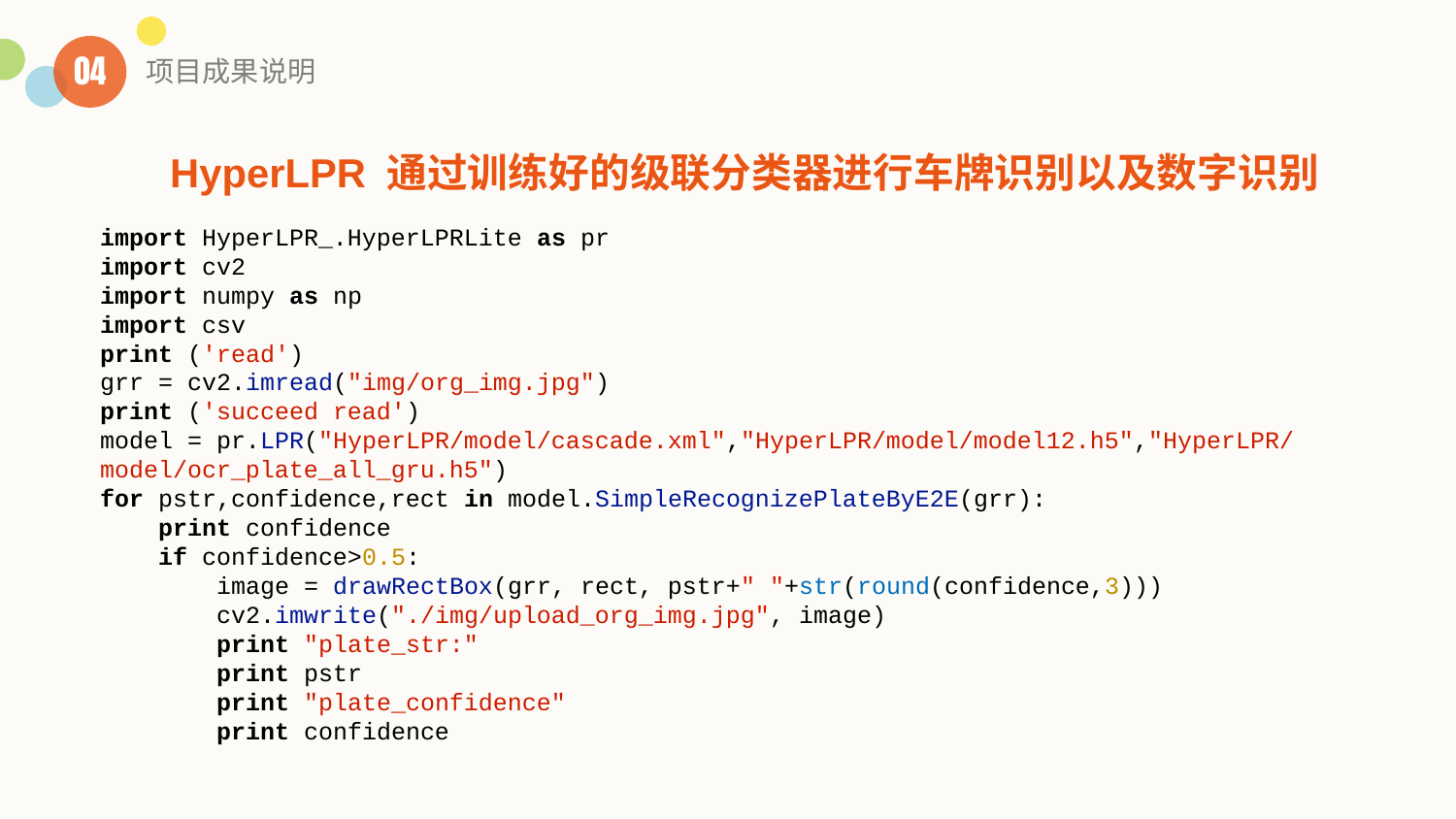

04
项目成果说明

HyperLPR 通过训练好的级联分类器进行车牌识别以及数字识别
import HyperLPR_.HyperLPRLite as pr
import cv2
import numpy as np
import csv
print ('read')
grr = cv2.imread("img/org_img.jpg")
print ('succeed read')
model = pr.LPR("HyperLPR/model/cascade.xml","HyperLPR/model/model12.h5","HyperLPR/model/ocr_plate_all_gru.h5")
for pstr,confidence,rect in model.SimpleRecognizePlateByE2E(grr):
    print confidence
    if confidence>0.5:
        image = drawRectBox(grr, rect, pstr+" "+str(round(confidence,3)))
        cv2.imwrite("./img/upload_org_img.jpg", image)
        print "plate_str:"
        print pstr
        print "plate_confidence"
        print confidence